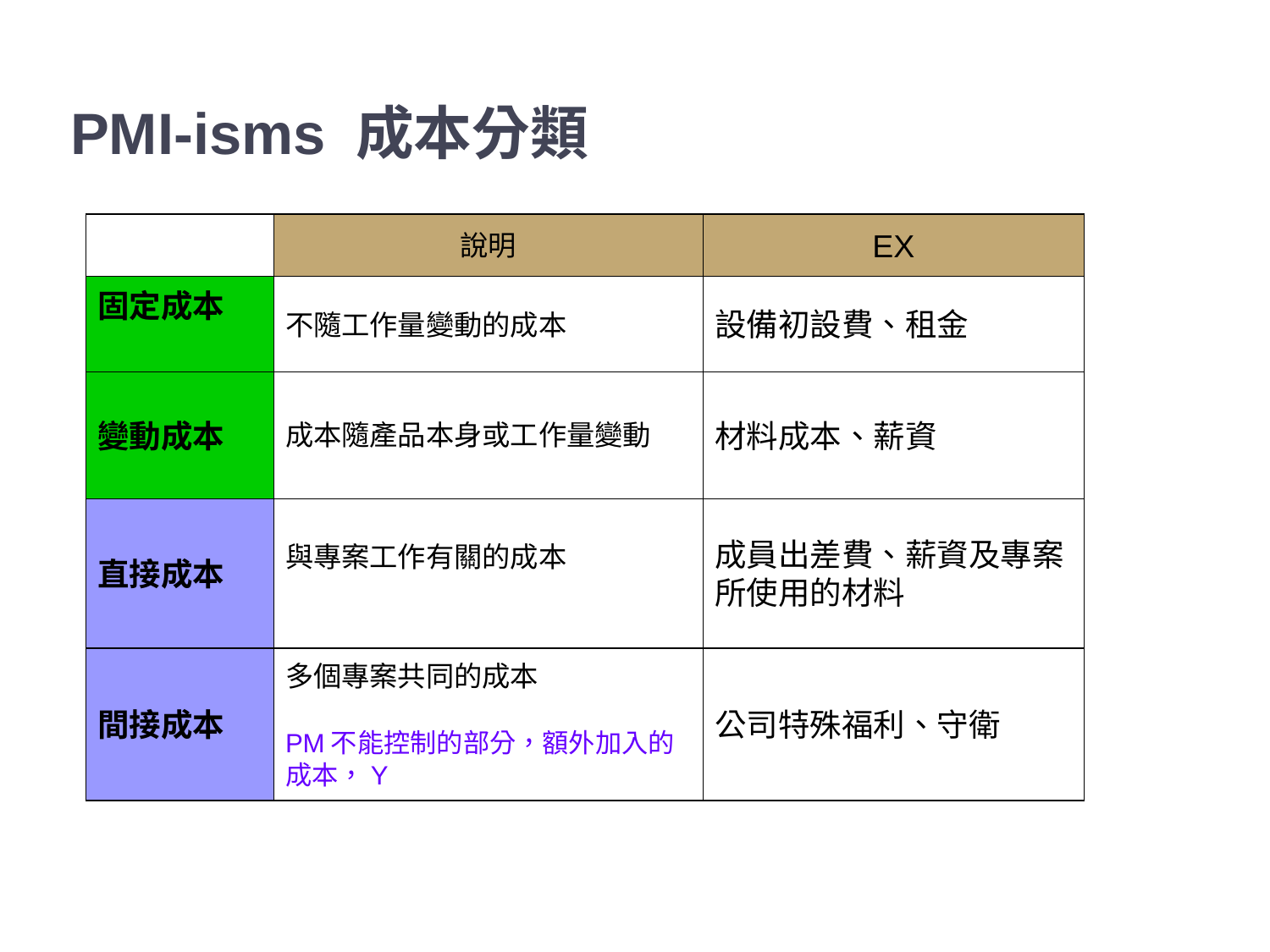

# PMI-isms 成本分類
|  | 說明 | EX |
| --- | --- | --- |
| 固定成本 | 不隨工作量變動的成本 | 設備初設費、租金 |
| 變動成本 | 成本隨產品本身或工作量變動 | 材料成本、薪資 |
| 直接成本 | 與專案工作有關的成本 | 成員出差費、薪資及專案所使用的材料 |
| 間接成本 | 多個專案共同的成本 PM不能控制的部分，額外加入的成本，Y | 公司特殊福利、守衛 |